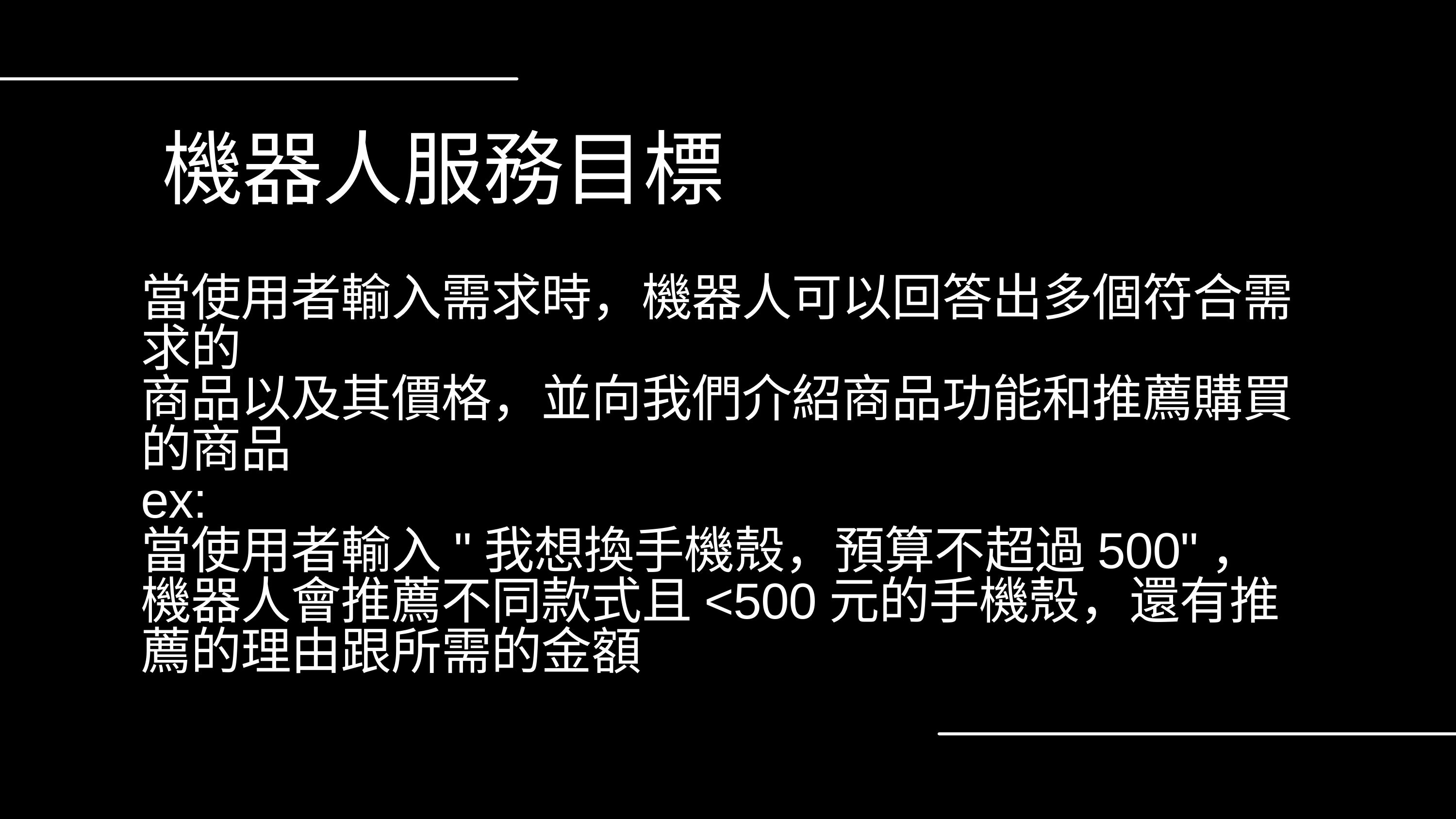

機器人服務目標
當使用者輸入需求時，機器人可以回答出多個符合需求的
商品以及其價格，並向我們介紹商品功能和推薦購買的商品
ex:
當使用者輸入"我想換手機殼，預算不超過500"，
機器人會推薦不同款式且<500元的手機殼，還有推薦的理由跟所需的金額